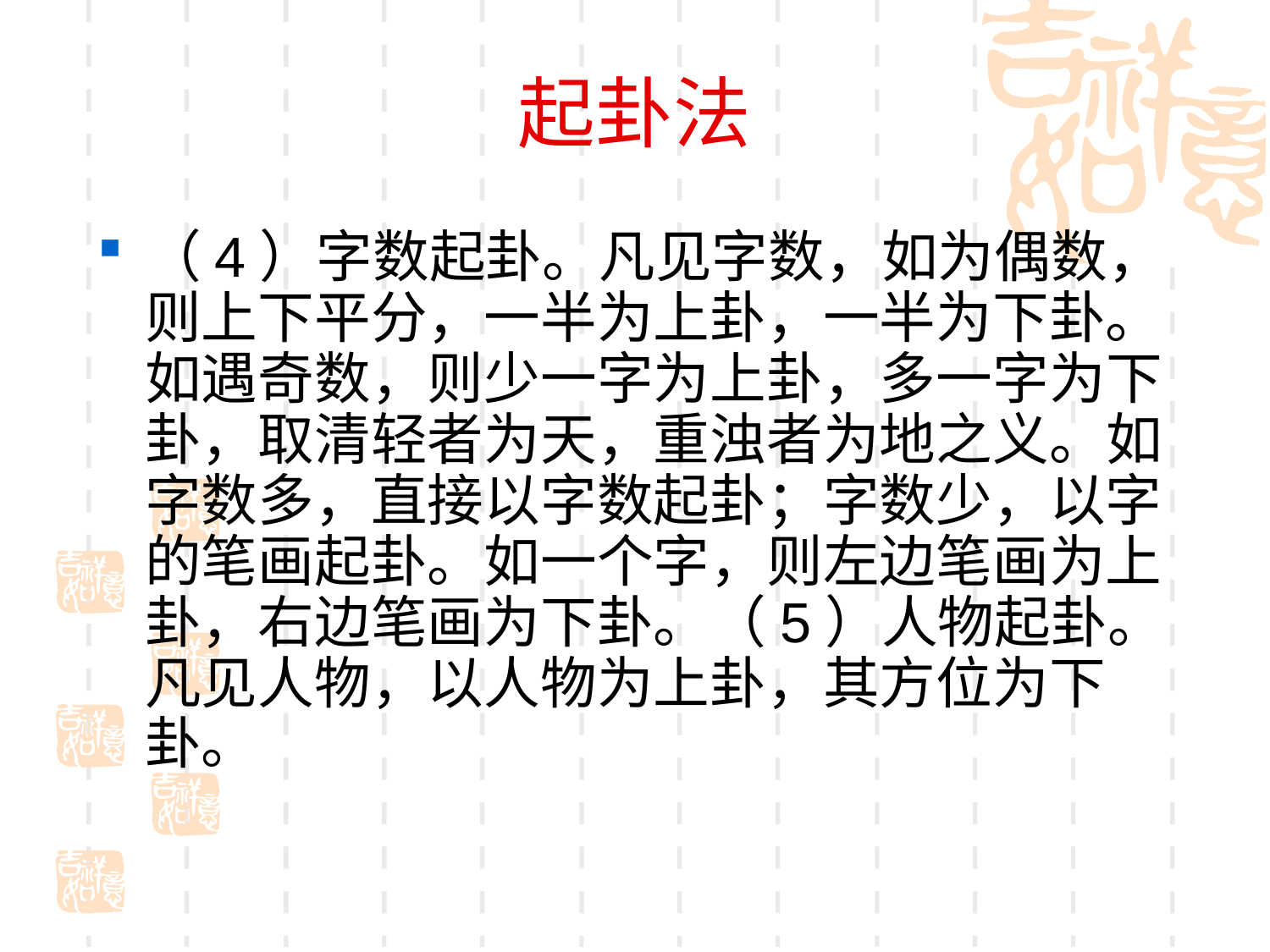

# 起卦法
（4）字数起卦。凡见字数，如为偶数，则上下平分，一半为上卦，一半为下卦。如遇奇数，则少一字为上卦，多一字为下卦，取清轻者为天，重浊者为地之义。如字数多，直接以字数起卦；字数少，以字的笔画起卦。如一个字，则左边笔画为上卦，右边笔画为下卦。（5）人物起卦。凡见人物，以人物为上卦，其方位为下卦。